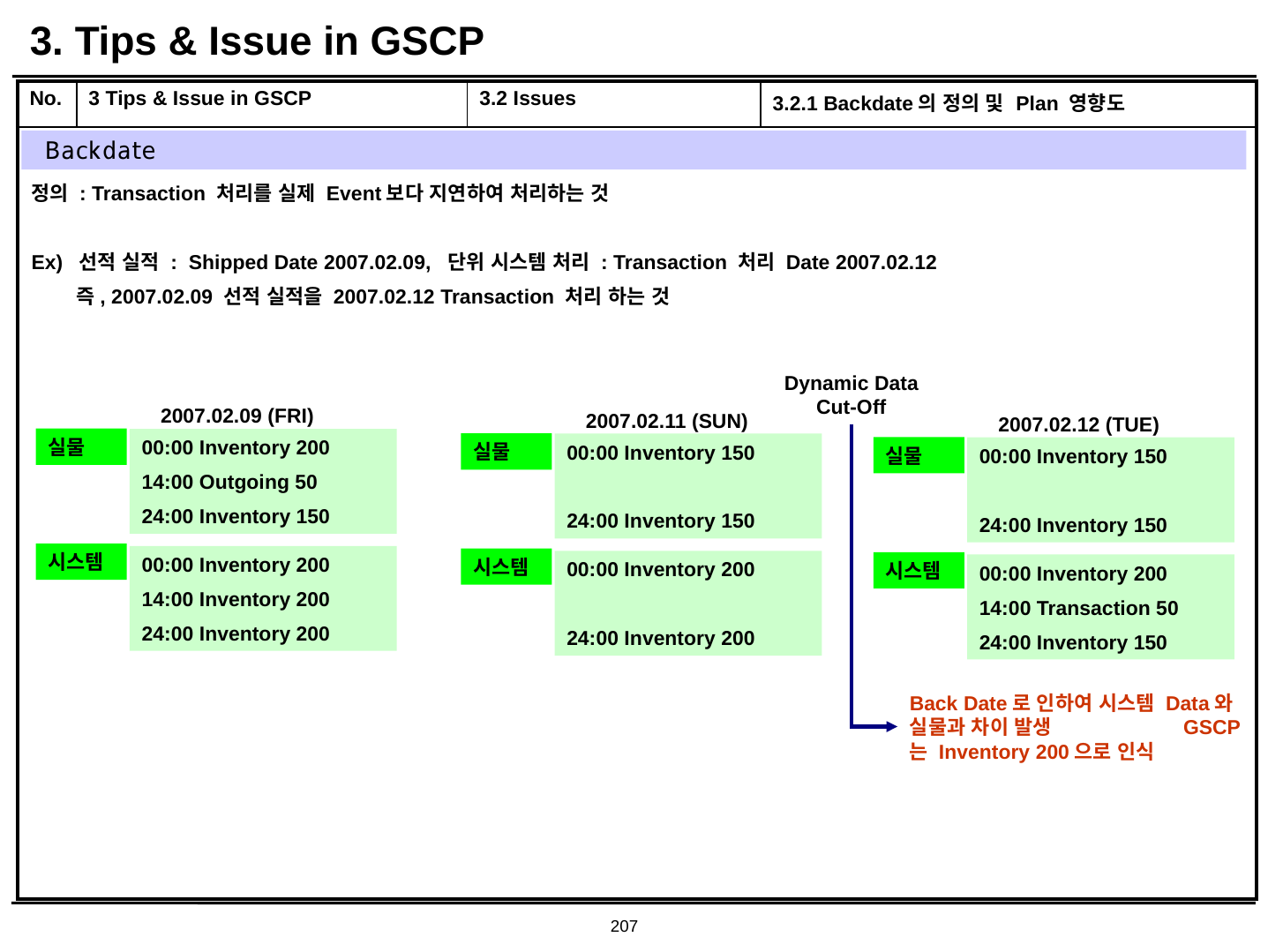

# 3. Tips & Issue in GSCP
| No. | 3 Tips & Issue in GSCP | 3.2 Issues | 3.2.1 Backdate의 정의 및 Plan 영향도 |
| --- | --- | --- | --- |
|  |  |  |  |
Backdate
정의 : Transaction 처리를 실제 Event보다 지연하여 처리하는 것

Ex)  선적 실적 :  Shipped Date 2007.02.09,  단위 시스템 처리 : Transaction 처리 Date 2007.02.12
       즉, 2007.02.09 선적 실적을 2007.02.12 Transaction 처리 하는 것
Dynamic Data Cut-Off
2007.02.09 (FRI)
2007.02.11 (SUN)
2007.02.12 (TUE)
00:00 Inventory 200
14:00 Outgoing 50
24:00 Inventory 150
실물
00:00 Inventory 150

24:00 Inventory 150
실물
00:00 Inventory 150

24:00 Inventory 150
실물
시스템
00:00 Inventory 200
14:00 Inventory 200
24:00 Inventory 200
시스템
00:00 Inventory 200

24:00 Inventory 200
시스템
00:00 Inventory 200
14:00 Transaction 50
24:00 Inventory 150
Back Date로 인하여 시스템 Data와 실물과 차이 발생                      GSCP는 Inventory 200으로 인식
207